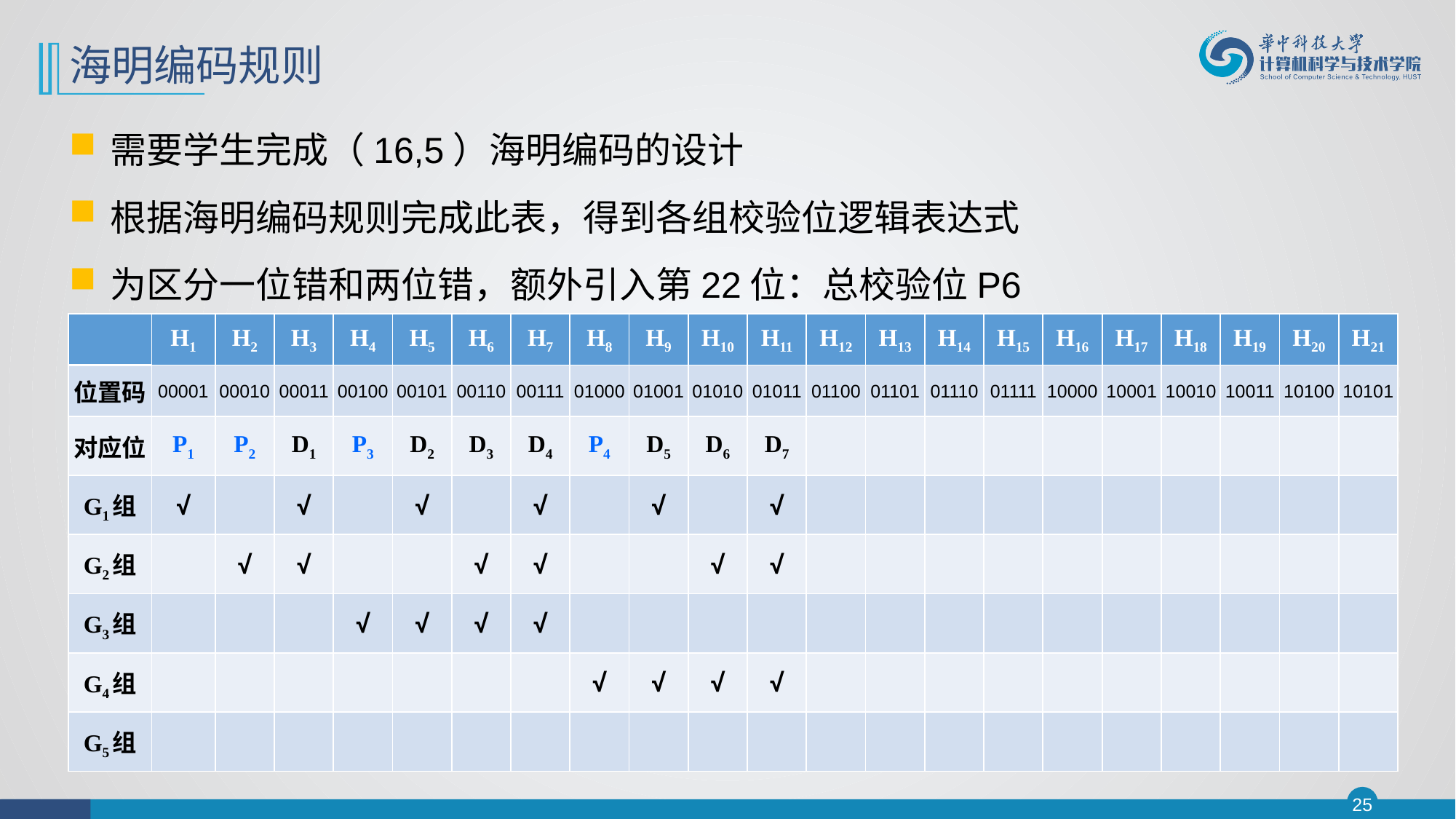

# 海明编码规则
需要学生完成（16,5）海明编码的设计
根据海明编码规则完成此表，得到各组校验位逻辑表达式
为区分一位错和两位错，额外引入第22位：总校验位P6

|  | H1 | H2 | H3 | H4 | H5 | H6 | H7 | H8 | H9 | H10 | H11 | H12 | H13 | H14 | H15 | H16 | H17 | H18 | H19 | H20 | H21 |
| --- | --- | --- | --- | --- | --- | --- | --- | --- | --- | --- | --- | --- | --- | --- | --- | --- | --- | --- | --- | --- | --- |
| 位置码 | 00001 | 00010 | 00011 | 00100 | 00101 | 00110 | 00111 | 01000 | 01001 | 01010 | 01011 | 01100 | 01101 | 01110 | 01111 | 10000 | 10001 | 10010 | 10011 | 10100 | 10101 |
| 对应位 | P1 | P2 | D1 | P3 | D2 | D3 | D4 | P4 | D5 | D6 | D7 |  |  |  |  |  |  |  |  |  |  |
| G1组 | √ |  | √ |  | √ |  | √ |  | √ |  | √ |  |  |  |  |  |  |  |  |  |  |
| G2组 |  | √ | √ |  |  | √ | √ |  |  | √ | √ |  |  |  |  |  |  |  |  |  |  |
| G3组 |  |  |  | √ | √ | √ | √ |  |  |  |  |  |  |  |  |  |  |  |  |  |  |
| G4组 |  |  |  |  |  |  |  | √ | √ | √ | √ |  |  |  |  |  |  |  |  |  |  |
| G5组 |  |  |  |  |  |  |  |  |  |  |  |  |  |  |  |  |  |  |  |  |  |